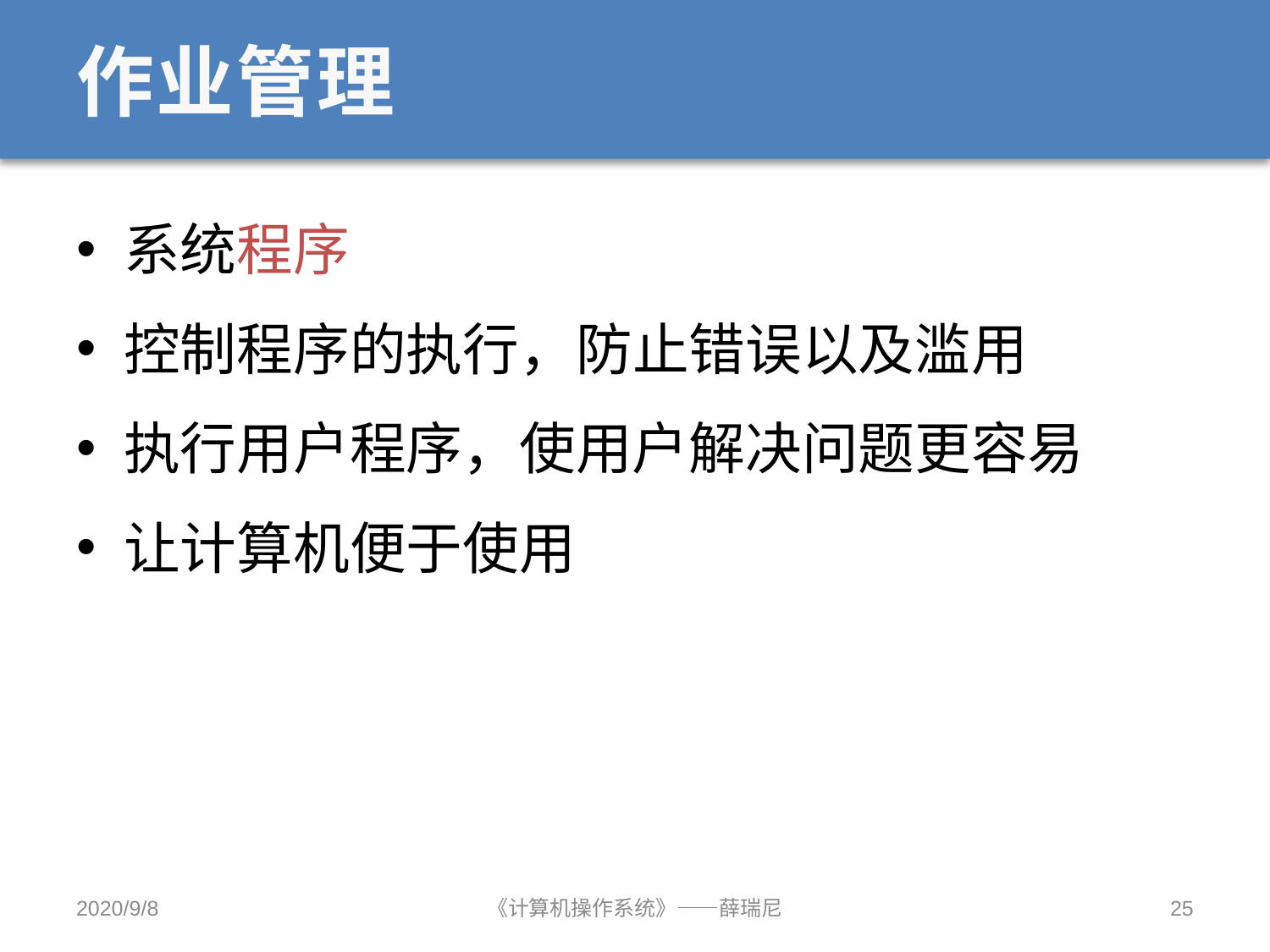

# 作业管理
系统程序
控制程序的执行，防止错误以及滥用
执行用户程序，使用户解决问题更容易
让计算机便于使用

2020/9/8
《计算机操作系统》——薛瑞尼
25